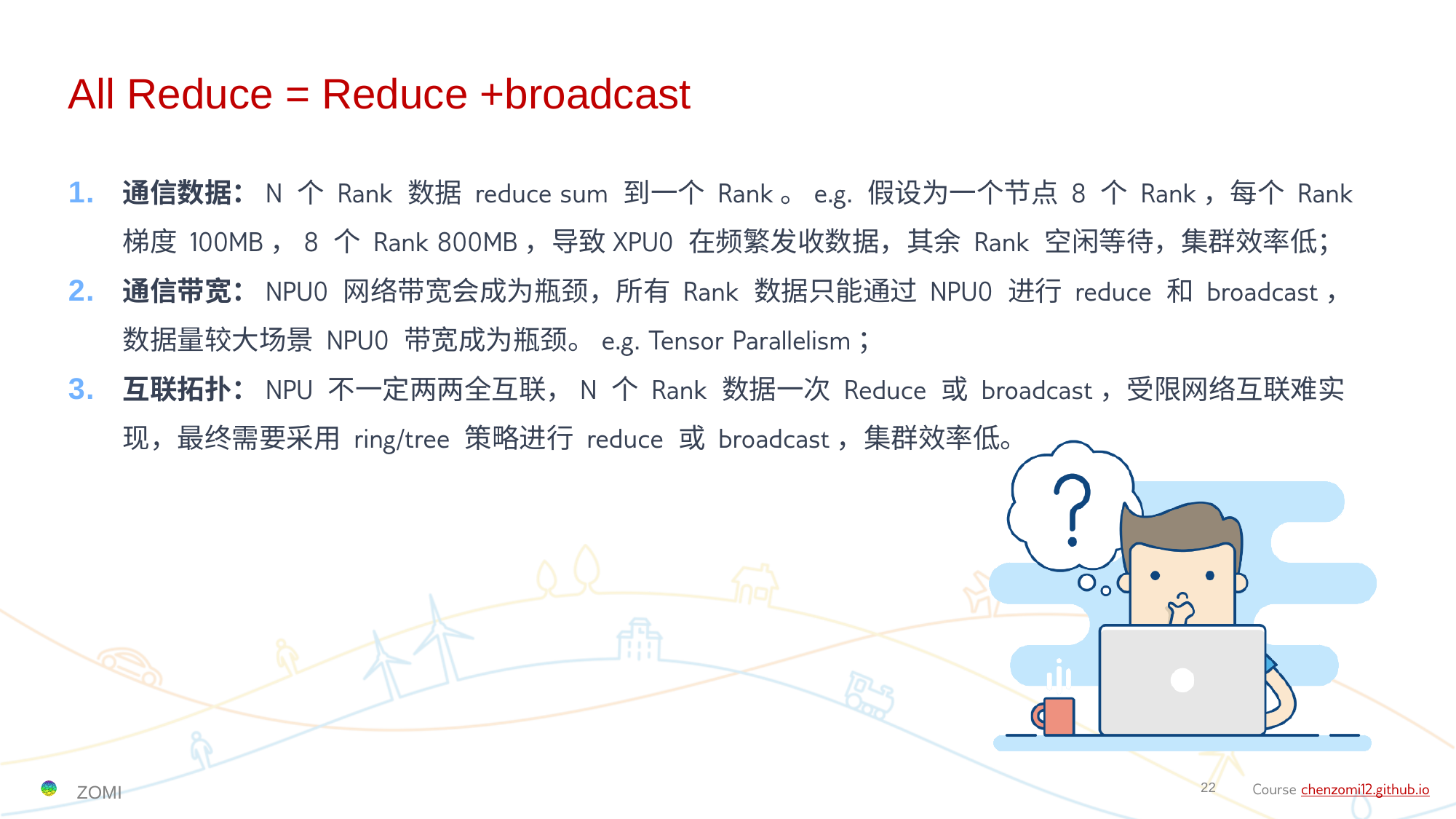

# All Reduce = Reduce +broadcast
通信数据：N 个 Rank 数据 reduce sum 到一个 Rank。e.g. 假设为一个节点 8 个 Rank，每个 Rank 梯度 100MB，8 个 Rank 800MB，导致XPU0 在频繁发收数据，其余 Rank 空闲等待，集群效率低；
通信带宽：NPU0 网络带宽会成为瓶颈，所有 Rank 数据只能通过 NPU0 进行 reduce 和 broadcast，数据量较大场景 NPU0 带宽成为瓶颈。e.g. Tensor Parallelism；
互联拓扑：NPU 不一定两两全互联，N 个 Rank 数据一次 Reduce 或 broadcast，受限网络互联难实现，最终需要采用 ring/tree 策略进行 reduce 或 broadcast，集群效率低。